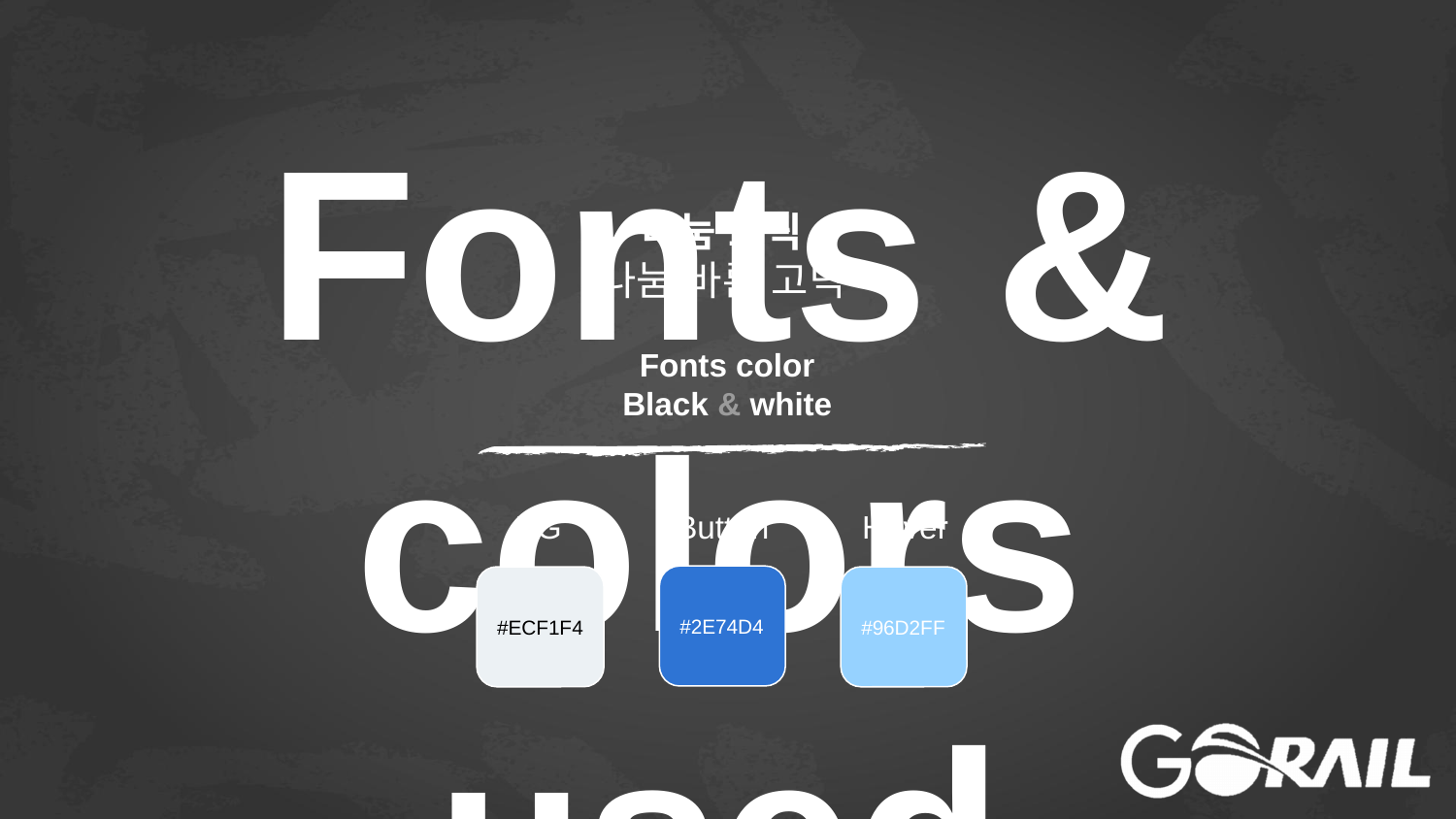

Fonts & colors used
나눔 고딕
나눔 바른 고딕
Fonts color
Black & white

BG
Button
Hover
#2E74D4
#ECF1F4
#96D2FF